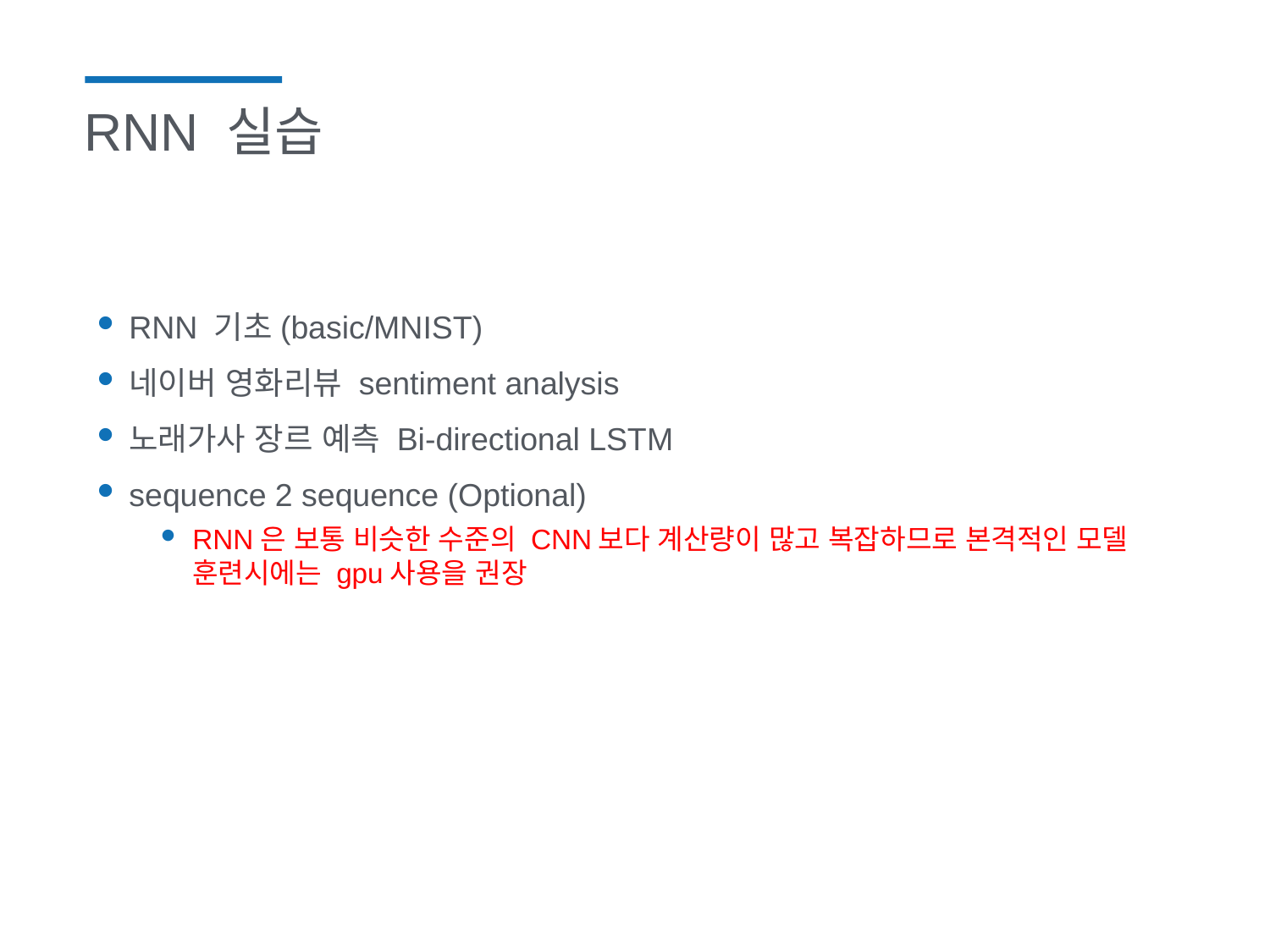

# RNN 실습
RNN 기초(basic/MNIST)
네이버 영화리뷰 sentiment analysis
노래가사 장르 예측 Bi-directional LSTM
sequence 2 sequence (Optional)
RNN은 보통 비슷한 수준의 CNN보다 계산량이 많고 복잡하므로 본격적인 모델 훈련시에는 gpu사용을 권장